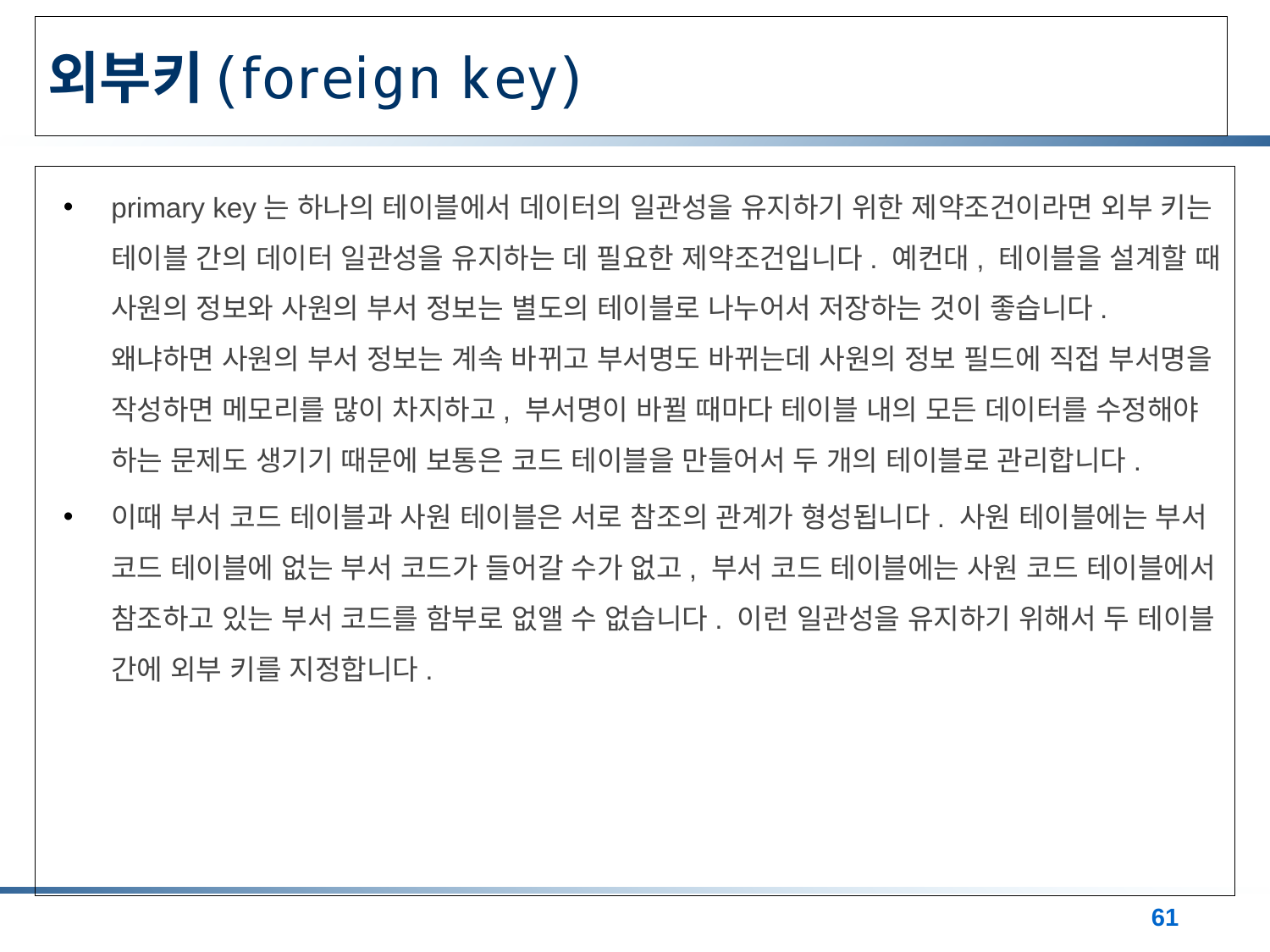

# 외부키(foreign key)
primary key는 하나의 테이블에서 데이터의 일관성을 유지하기 위한 제약조건이라면 외부 키는 테이블 간의 데이터 일관성을 유지하는 데 필요한 제약조건입니다. 예컨대, 테이블을 설계할 때 사원의 정보와 사원의 부서 정보는 별도의 테이블로 나누어서 저장하는 것이 좋습니다. 왜냐하면 사원의 부서 정보는 계속 바뀌고 부서명도 바뀌는데 사원의 정보 필드에 직접 부서명을 작성하면 메모리를 많이 차지하고, 부서명이 바뀔 때마다 테이블 내의 모든 데이터를 수정해야 하는 문제도 생기기 때문에 보통은 코드 테이블을 만들어서 두 개의 테이블로 관리합니다.
이때 부서 코드 테이블과 사원 테이블은 서로 참조의 관계가 형성됩니다. 사원 테이블에는 부서 코드 테이블에 없는 부서 코드가 들어갈 수가 없고, 부서 코드 테이블에는 사원 코드 테이블에서 참조하고 있는 부서 코드를 함부로 없앨 수 없습니다. 이런 일관성을 유지하기 위해서 두 테이블 간에 외부 키를 지정합니다.